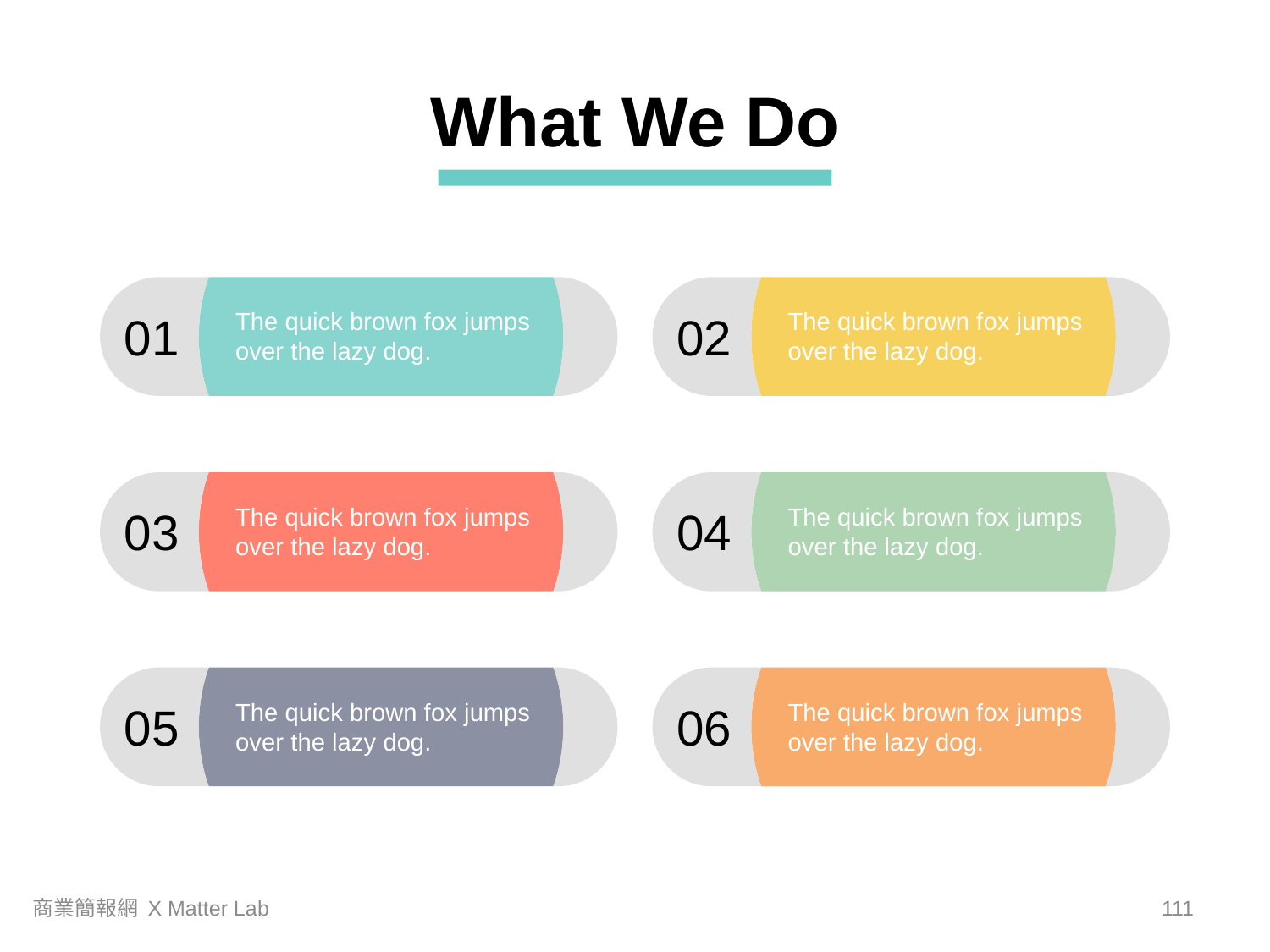

What We Do

The quick brown fox jumps over the lazy dog.
01

The quick brown fox jumps over the lazy dog.
02

The quick brown fox jumps over the lazy dog.
03

The quick brown fox jumps over the lazy dog.
04

The quick brown fox jumps over the lazy dog.
05

The quick brown fox jumps over the lazy dog.
06
商業簡報網 X Matter Lab
111